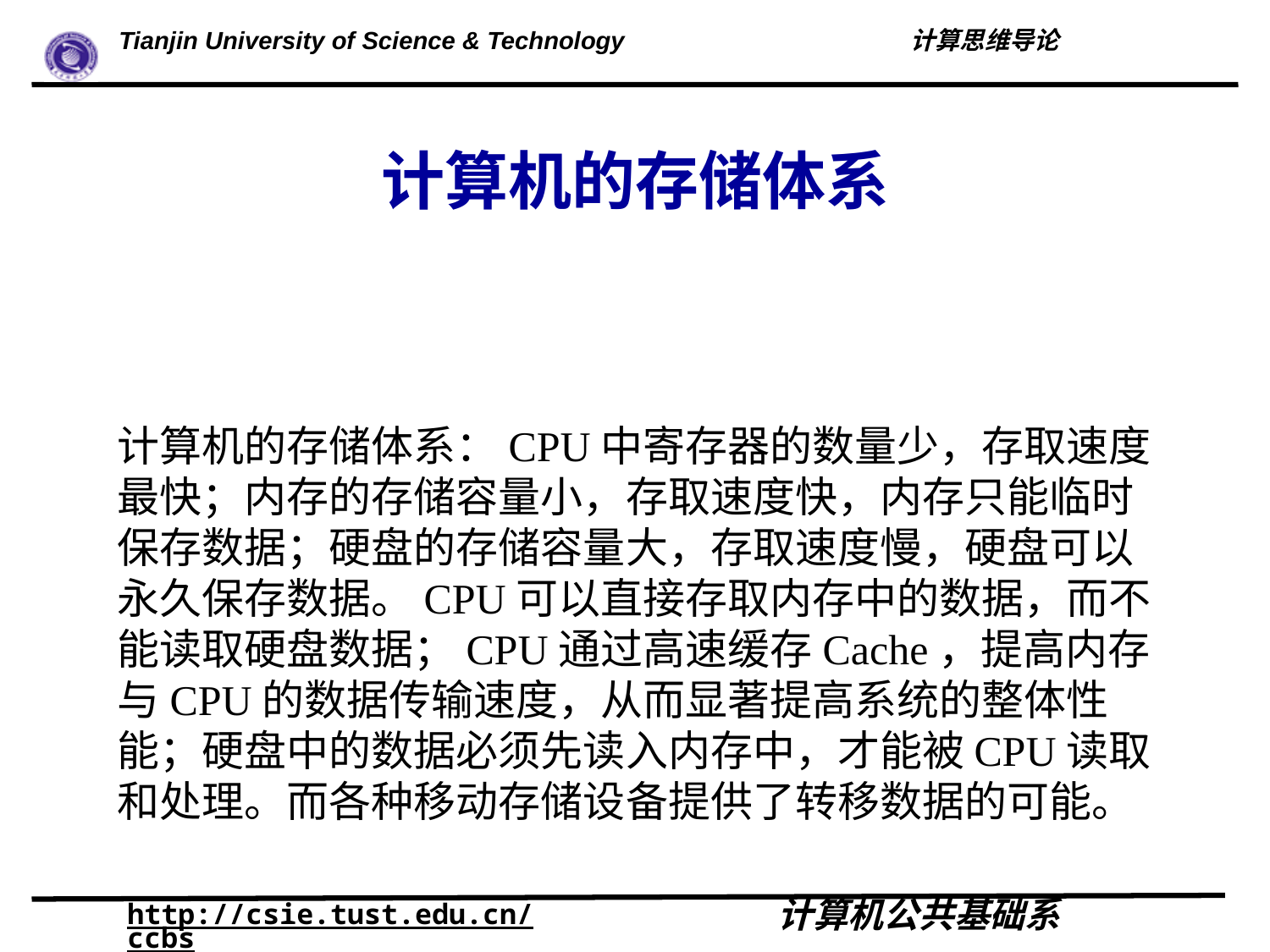

# 计算机的存储体系

计算机的存储体系：CPU中寄存器的数量少，存取速度最快；内存的存储容量小，存取速度快，内存只能临时保存数据；硬盘的存储容量大，存取速度慢，硬盘可以永久保存数据。CPU可以直接存取内存中的数据，而不能读取硬盘数据；CPU通过高速缓存Cache，提高内存与CPU的数据传输速度，从而显著提高系统的整体性能；硬盘中的数据必须先读入内存中，才能被CPU读取和处理。而各种移动存储设备提供了转移数据的可能。